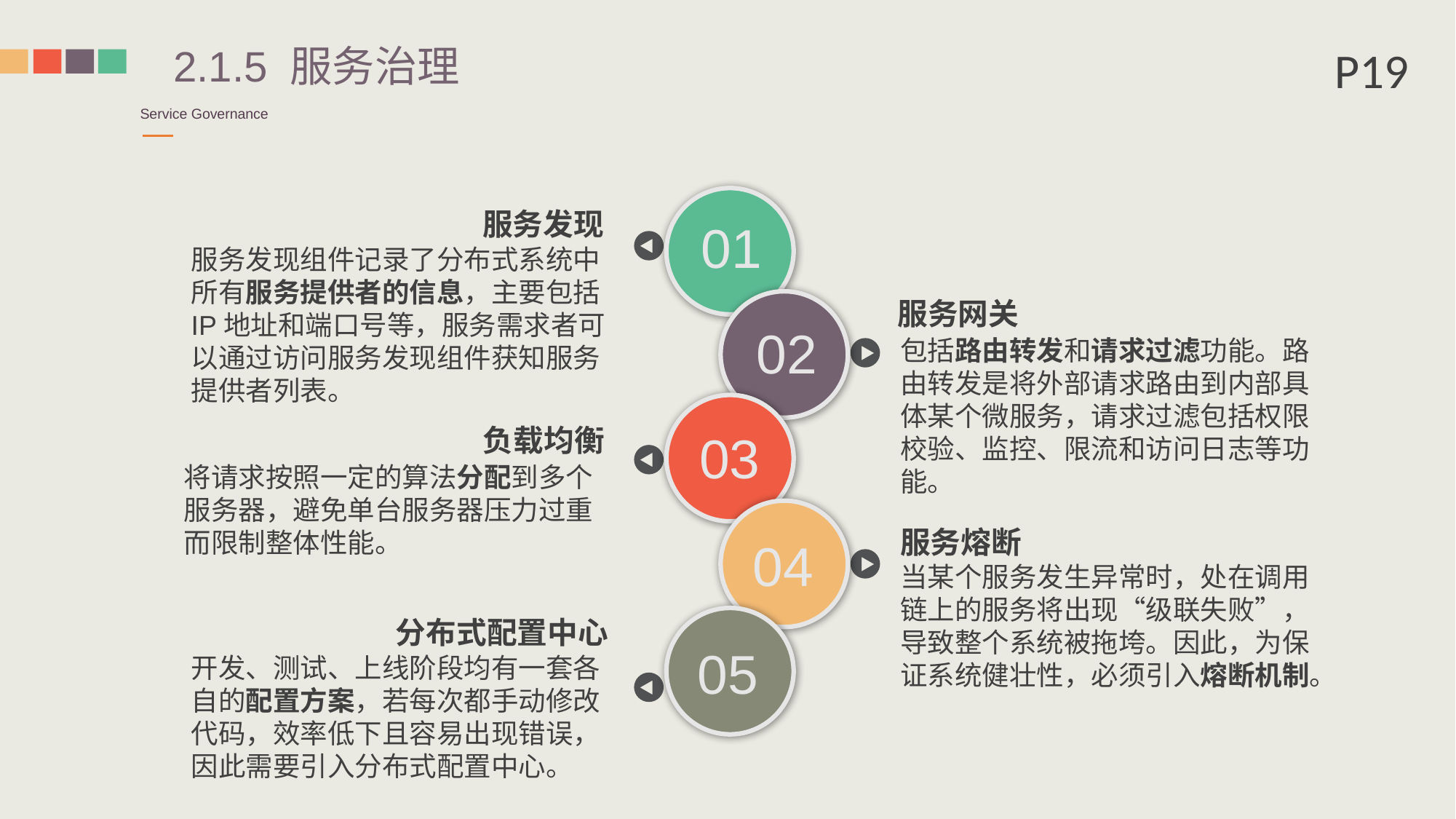

P19
2.1.5 服务治理
Service Governance

01
服务发现
服务发现组件记录了分布式系统中所有服务提供者的信息，主要包括IP地址和端口号等，服务需求者可以通过访问服务发现组件获知服务提供者列表。

服务网关
包括路由转发和请求过滤功能。路由转发是将外部请求路由到内部具体某个微服务，请求过滤包括权限校验、监控、限流和访问日志等功能。

02

03
负载均衡
将请求按照一定的算法分配到多个服务器，避免单台服务器压力过重而限制整体性能。

04
服务熔断
当某个服务发生异常时，处在调用链上的服务将出现“级联失败”，导致整个系统被拖垮。因此，为保证系统健壮性，必须引入熔断机制。

分布式配置中心
开发、测试、上线阶段均有一套各自的配置方案，若每次都手动修改代码，效率低下且容易出现错误，因此需要引入分布式配置中心。

05